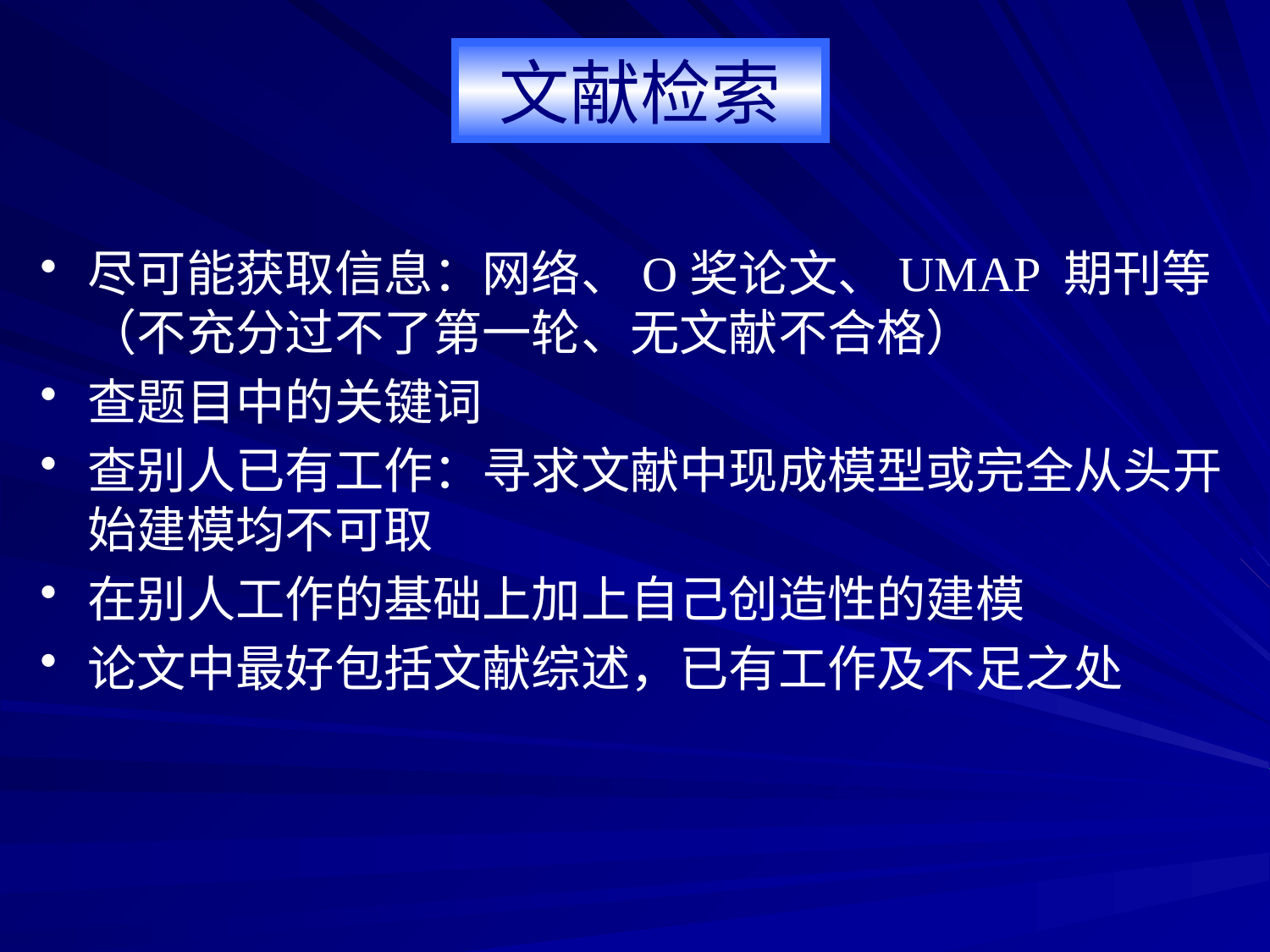

文献检索
尽可能获取信息：网络、O奖论文、UMAP 期刊等（不充分过不了第一轮、无文献不合格）
查题目中的关键词
查别人已有工作：寻求文献中现成模型或完全从头开始建模均不可取
在别人工作的基础上加上自己创造性的建模
论文中最好包括文献综述，已有工作及不足之处